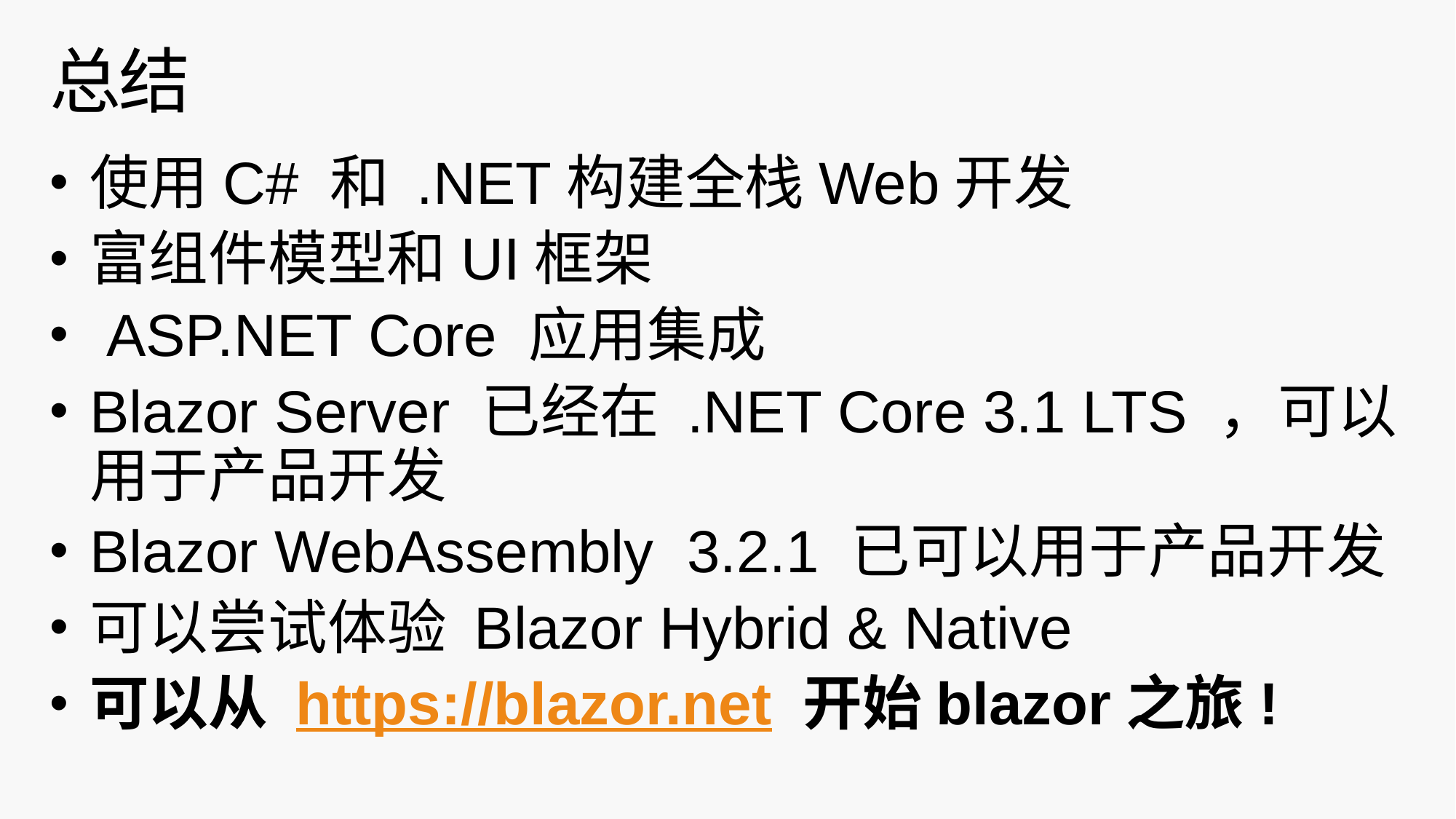

# 总结
使用C# 和 .NET构建全栈Web开发
富组件模型和UI框架
 ASP.NET Core 应用集成
Blazor Server 已经在 .NET Core 3.1 LTS ，可以用于产品开发
Blazor WebAssembly  3.2.1 已可以用于产品开发
可以尝试体验 Blazor Hybrid & Native
可以从 https://blazor.net 开始blazor之旅!